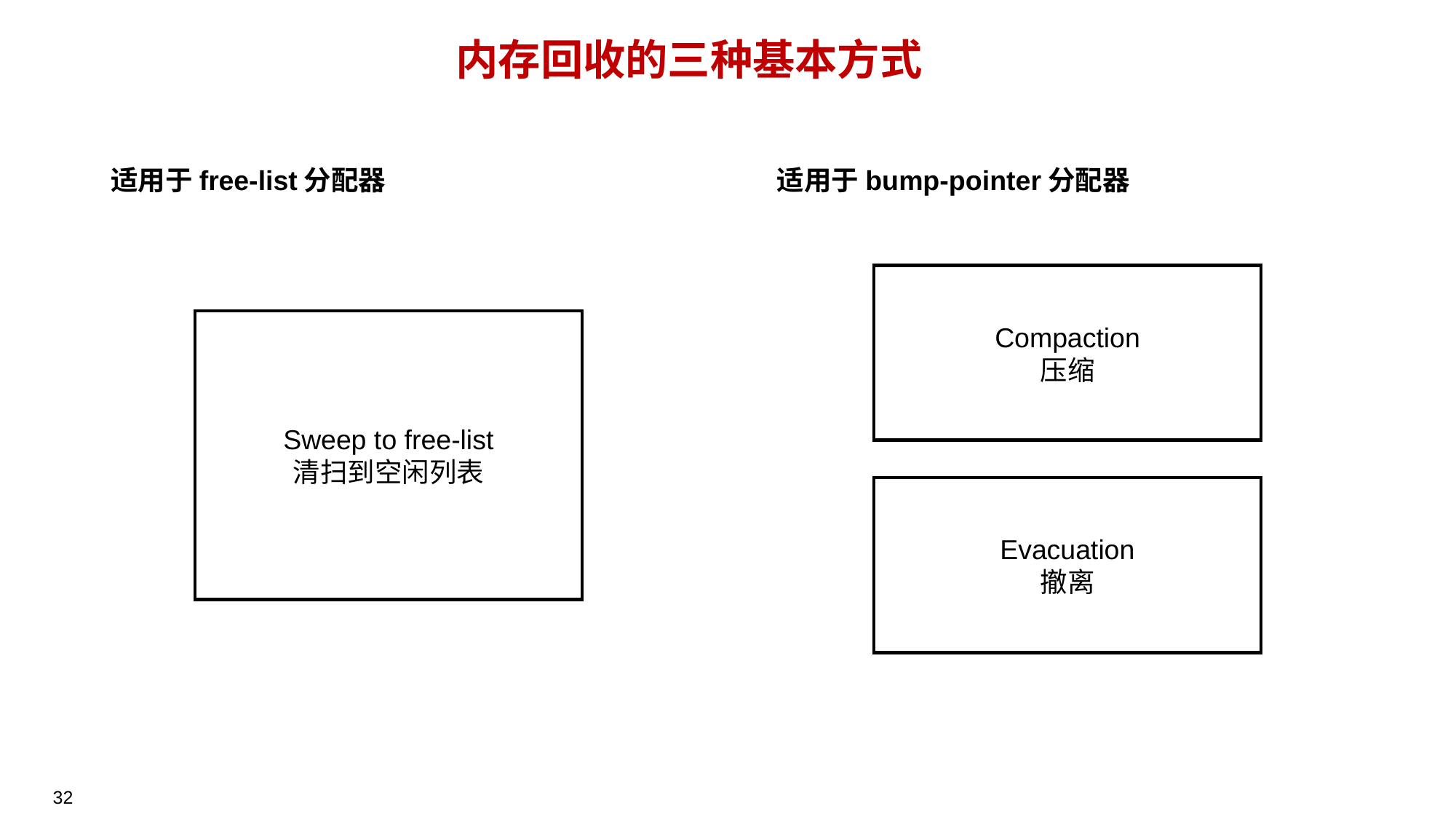

# 内存回收的三种基本方式
适用于free-list分配器

适用于bump-pointer分配器

Compaction
压缩
Sweep to free-list
清扫到空闲列表
Evacuation
撤离